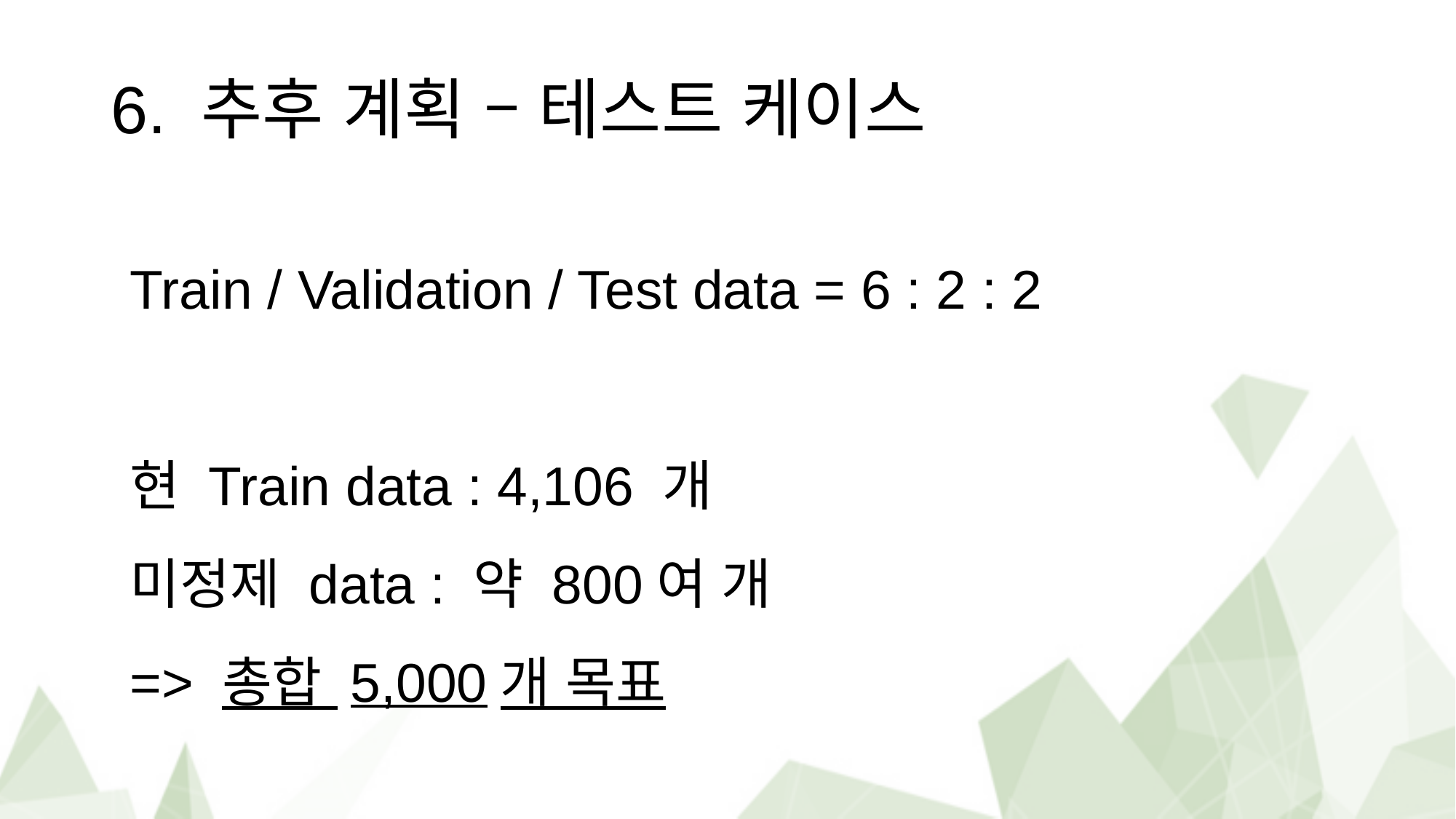

# 6. 추후 계획 – 테스트 케이스
Train / Validation / Test data = 6 : 2 : 2

현 Train data : 4,106 개
미정제 data : 약 800여 개
=> 총합 5,000개 목표